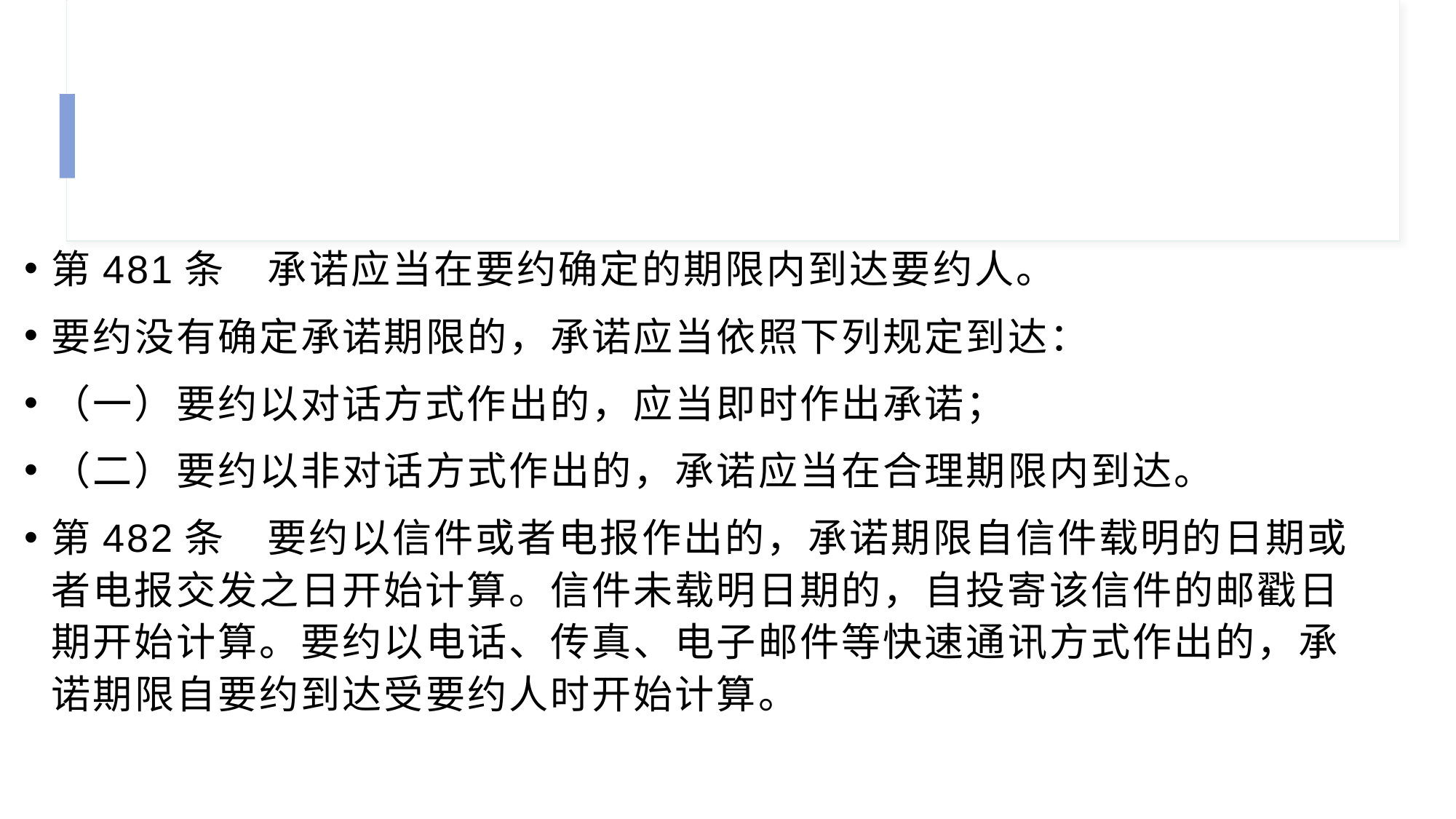

#
第481条　承诺应当在要约确定的期限内到达要约人。
要约没有确定承诺期限的，承诺应当依照下列规定到达：
（一）要约以对话方式作出的，应当即时作出承诺；
（二）要约以非对话方式作出的，承诺应当在合理期限内到达。
第482条　要约以信件或者电报作出的，承诺期限自信件载明的日期或者电报交发之日开始计算。信件未载明日期的，自投寄该信件的邮戳日期开始计算。要约以电话、传真、电子邮件等快速通讯方式作出的，承诺期限自要约到达受要约人时开始计算。